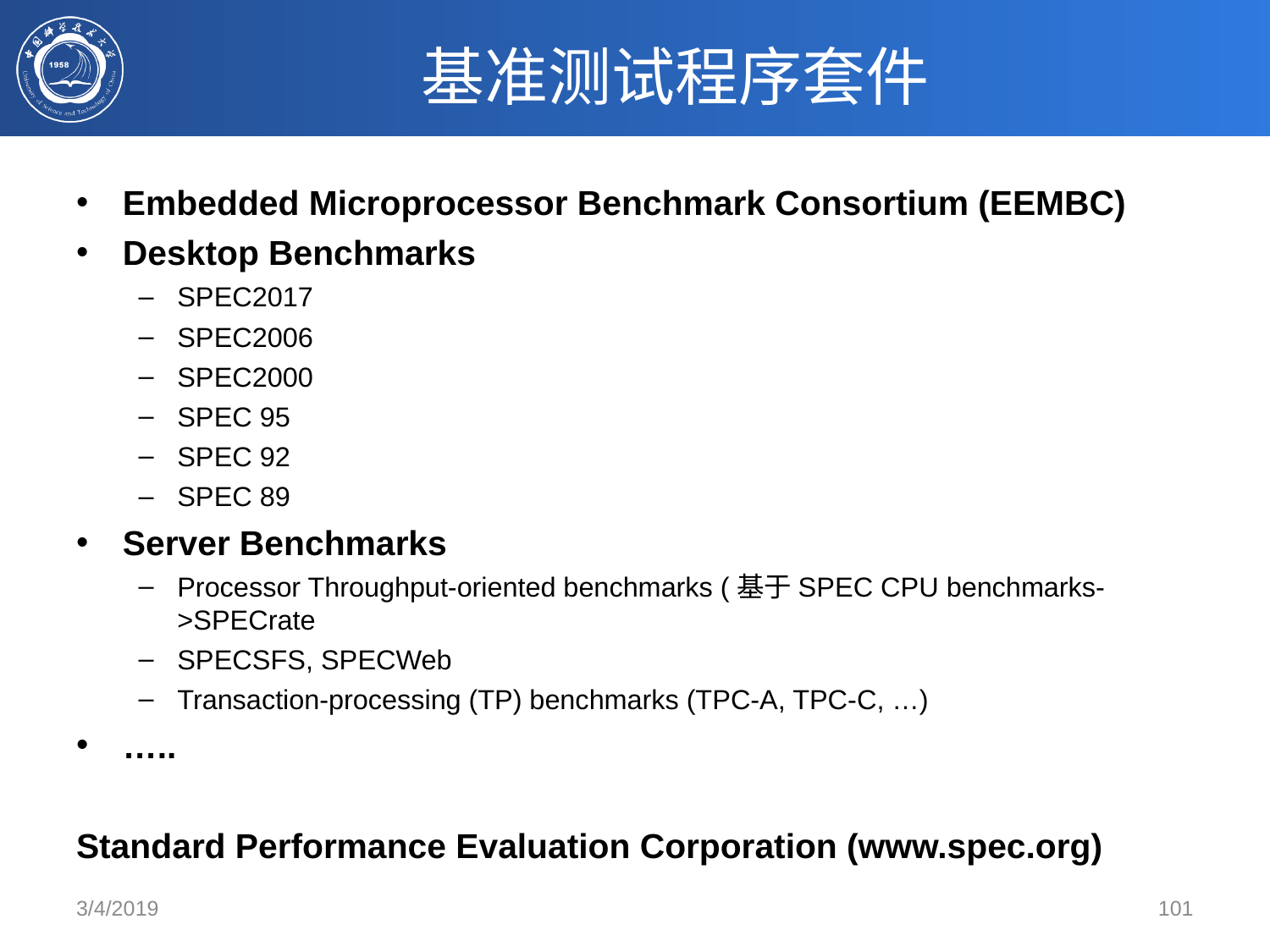

# 基准测试程序套件
Embedded Microprocessor Benchmark Consortium (EEMBC)
Desktop Benchmarks
SPEC2017
SPEC2006
SPEC2000
SPEC 95
SPEC 92
SPEC 89
Server Benchmarks
Processor Throughput-oriented benchmarks (基于SPEC CPU benchmarks->SPECrate
SPECSFS, SPECWeb
Transaction-processing (TP) benchmarks (TPC-A, TPC-C, …)
…..

Standard Performance Evaluation Corporation (www.spec.org)
3/4/2019
101